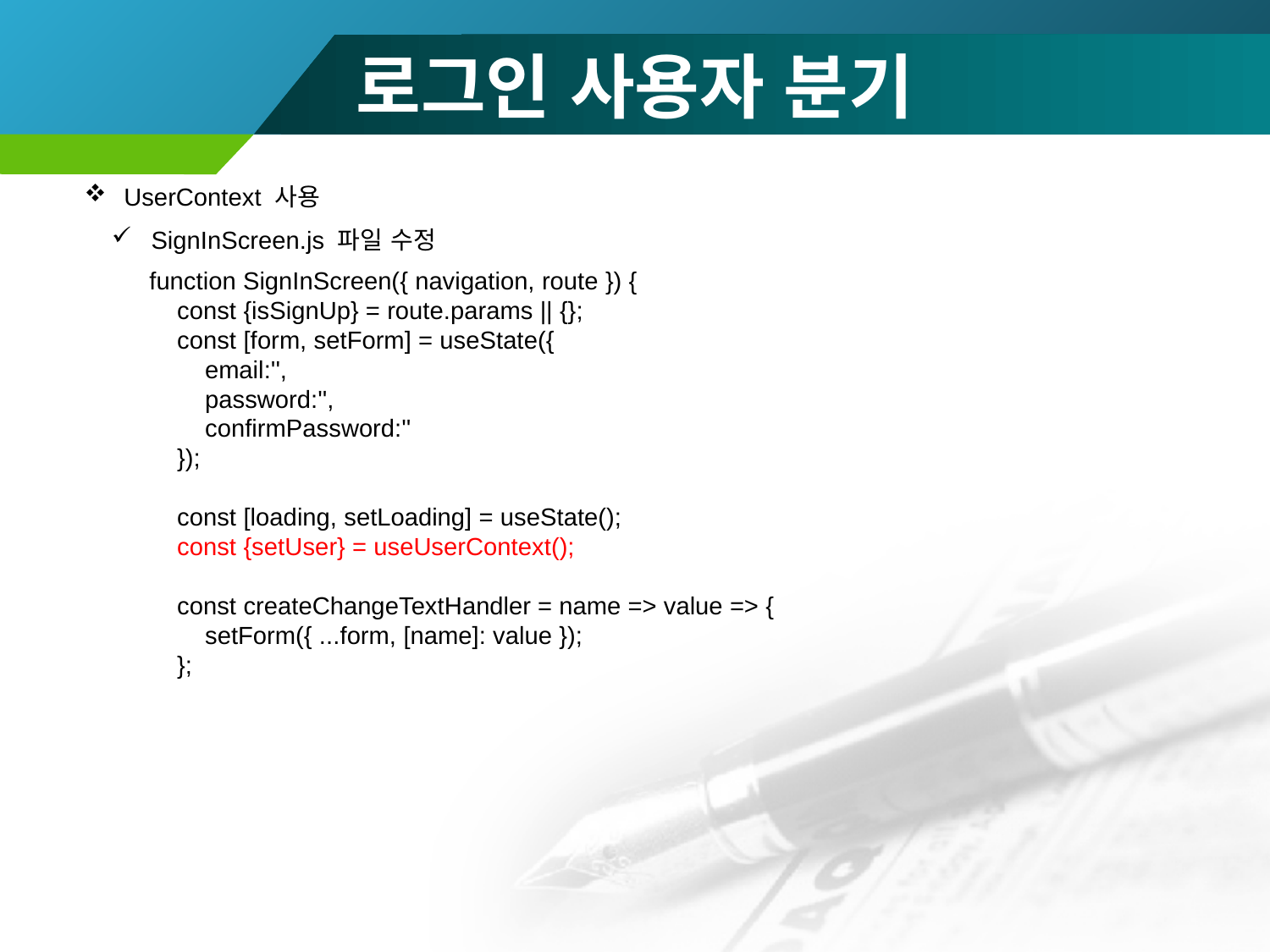

# 로그인 사용자 분기
UserContext 사용
SignInScreen.js 파일 수정
function SignInScreen({ navigation, route }) {
    const {isSignUp} = route.params || {};
    const [form, setForm] = useState({
        email:'',
        password:'',
        confirmPassword:''
    });

    const [loading, setLoading] = useState();
    const {setUser} = useUserContext();

    const createChangeTextHandler = name => value => {
        setForm({ ...form, [name]: value });
    };